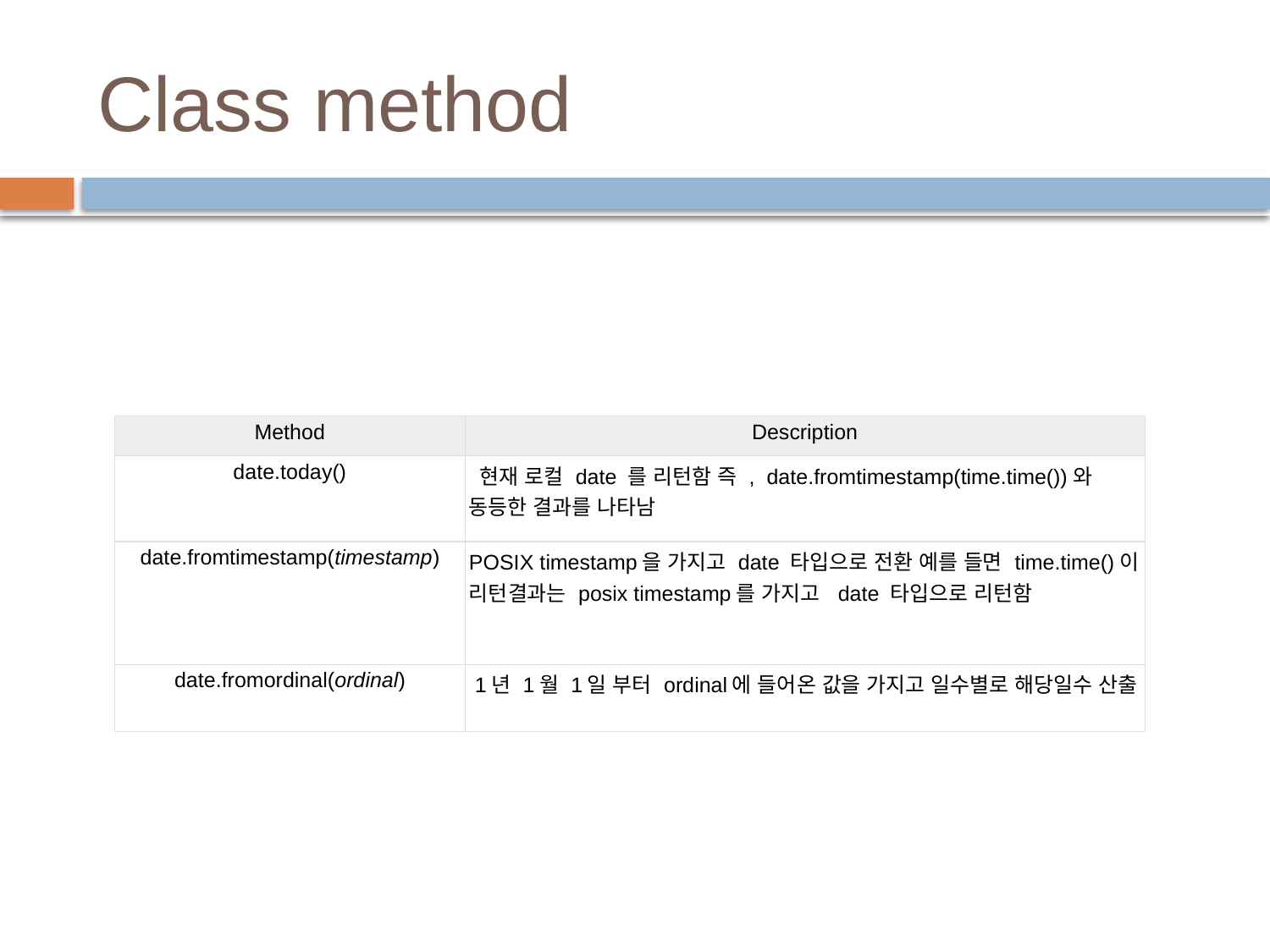

# Class method

| Method | Description |
| --- | --- |
| date.today() | 현재 로컬 date 를 리턴함 즉 ,  date.fromtimestamp(time.time())와 동등한 결과를 나타남 |
| date.fromtimestamp(timestamp) | POSIX timestamp을 가지고 date 타입으로 전환 예를 들면 time.time()이 리턴결과는 posix timestamp를 가지고 date 타입으로 리턴함 |
| date.fromordinal(ordinal) | 1년 1월 1일 부터 ordinal에 들어온 값을 가지고 일수별로 해당일수 산출 |